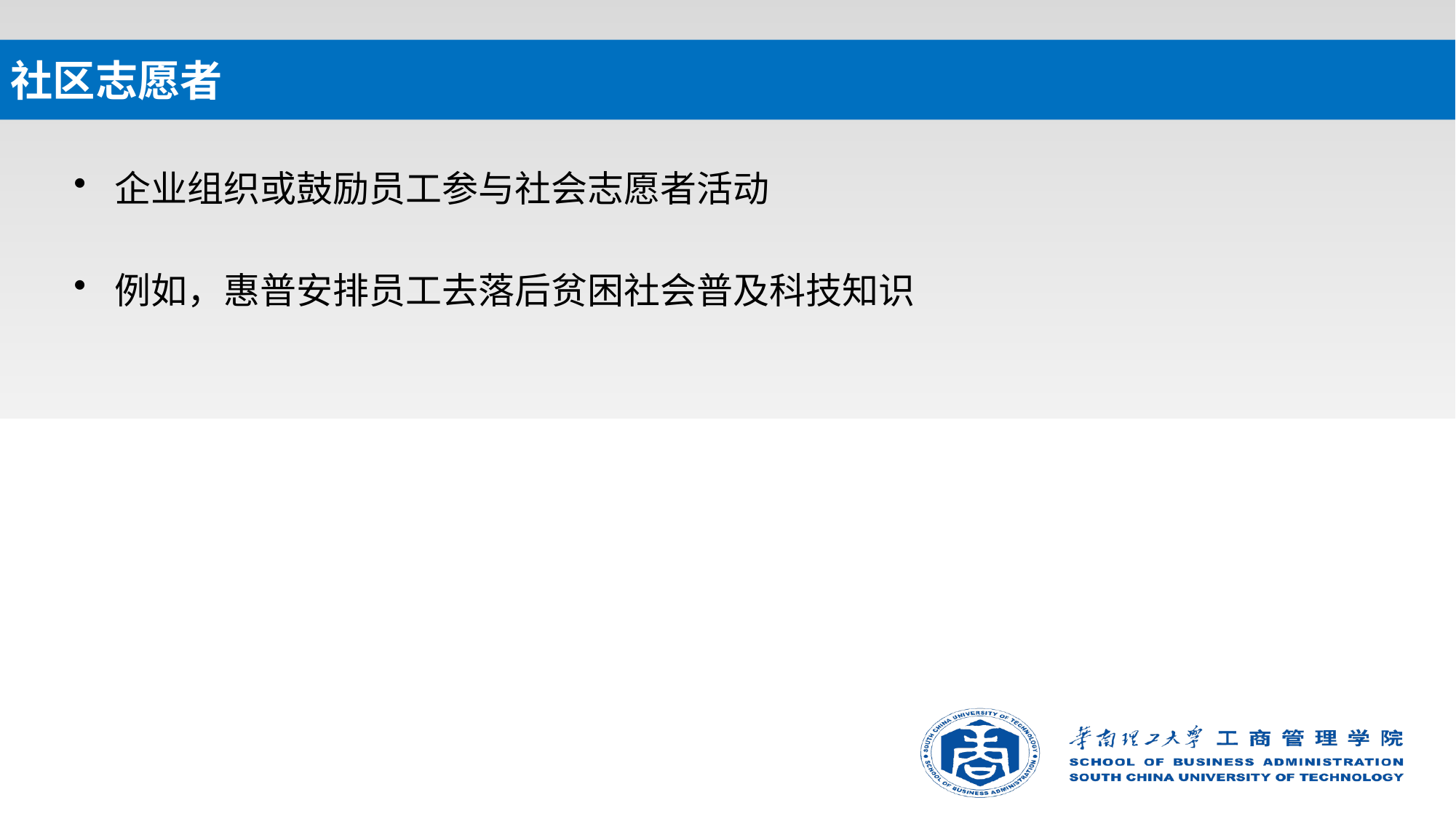

# 社区志愿者
企业组织或鼓励员工参与社会志愿者活动

例如，惠普安排员工去落后贫困社会普及科技知识